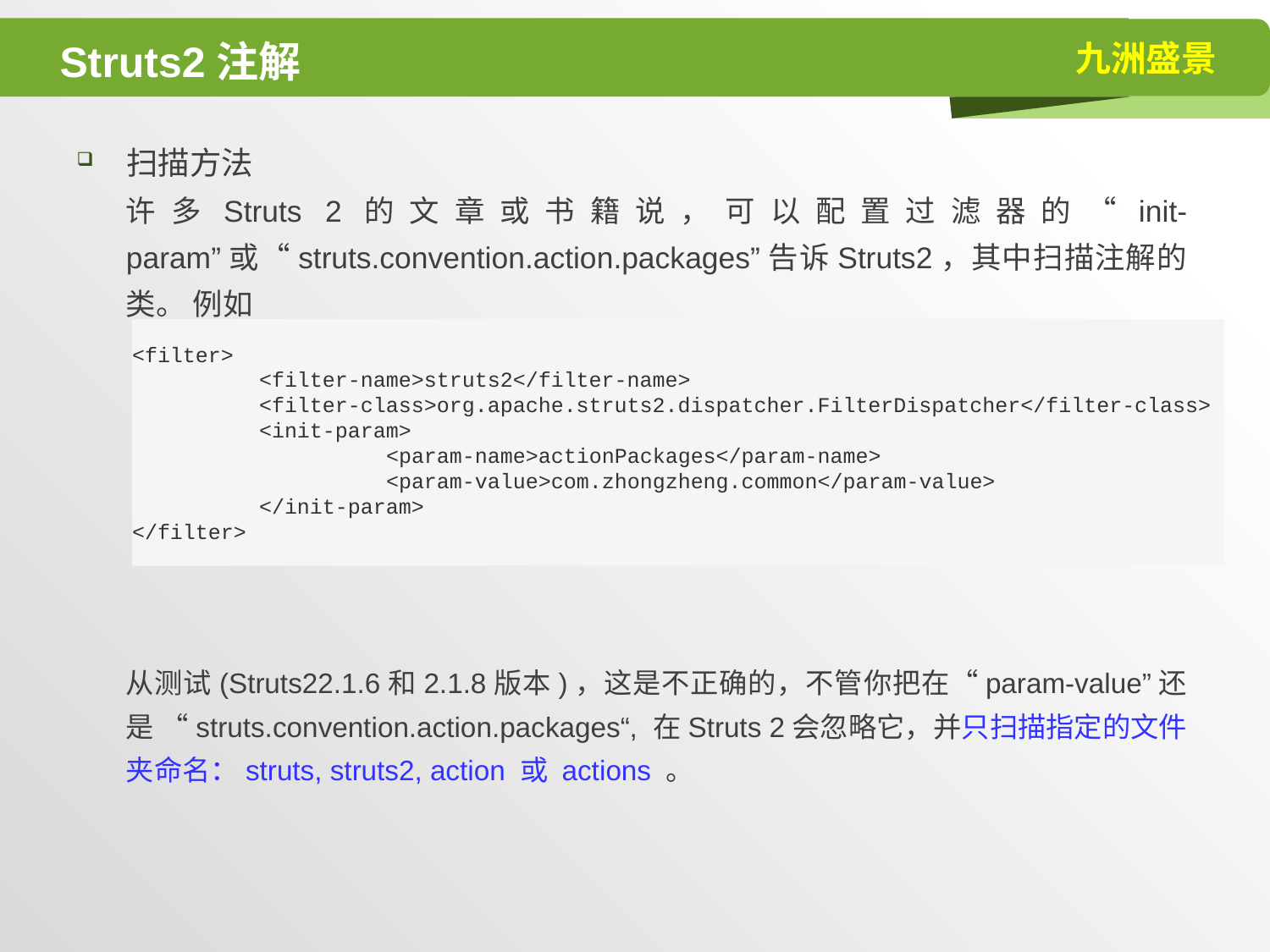

# Struts2注解
扫描方法
许多Struts 2的文章或书籍说，可以配置过滤器的“init-param”或“struts.convention.action.packages”告诉Struts2，其中扫描注解的类。 例如

从测试(Struts22.1.6和2.1.8版本)，这是不正确的，不管你把在“param-value”还是 “struts.convention.action.packages“, 在Struts 2会忽略它，并只扫描指定的文件夹命名：struts, struts2, action 或 actions 。

<filter>
	<filter-name>struts2</filter-name>
	<filter-class>org.apache.struts2.dispatcher.FilterDispatcher</filter-class>
	<init-param>
		<param-name>actionPackages</param-name>
		<param-value>com.zhongzheng.common</param-value>
	</init-param>
</filter>